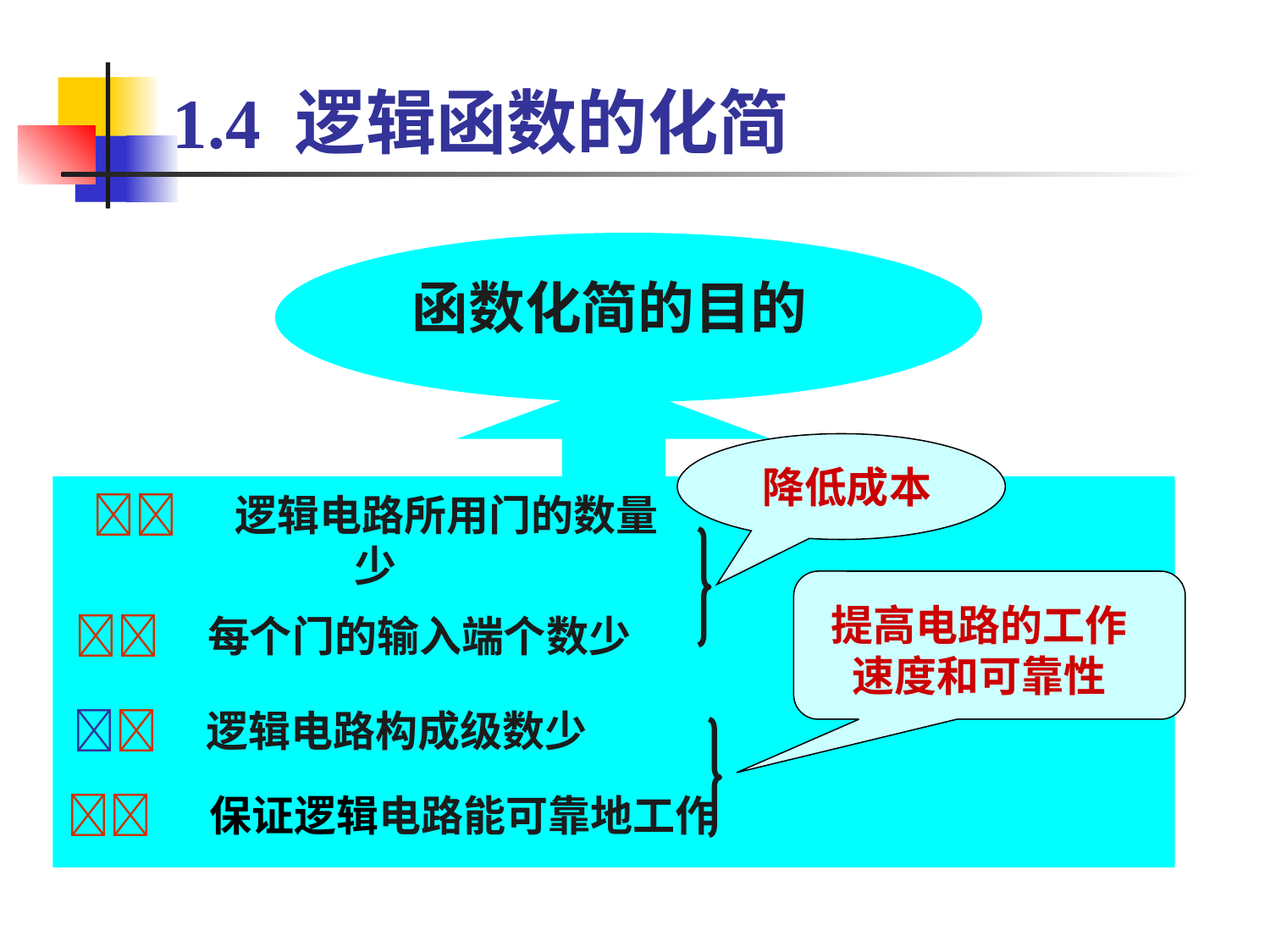

# 1.4 逻辑函数的化简

函数化简的目的

降低成本
 •     逻辑电路所用门的数量少

提高电路的工作速度和可靠性
 •    每个门的输入端个数少
 •    逻辑电路构成级数少

  •     保证逻辑电路能可靠地工作